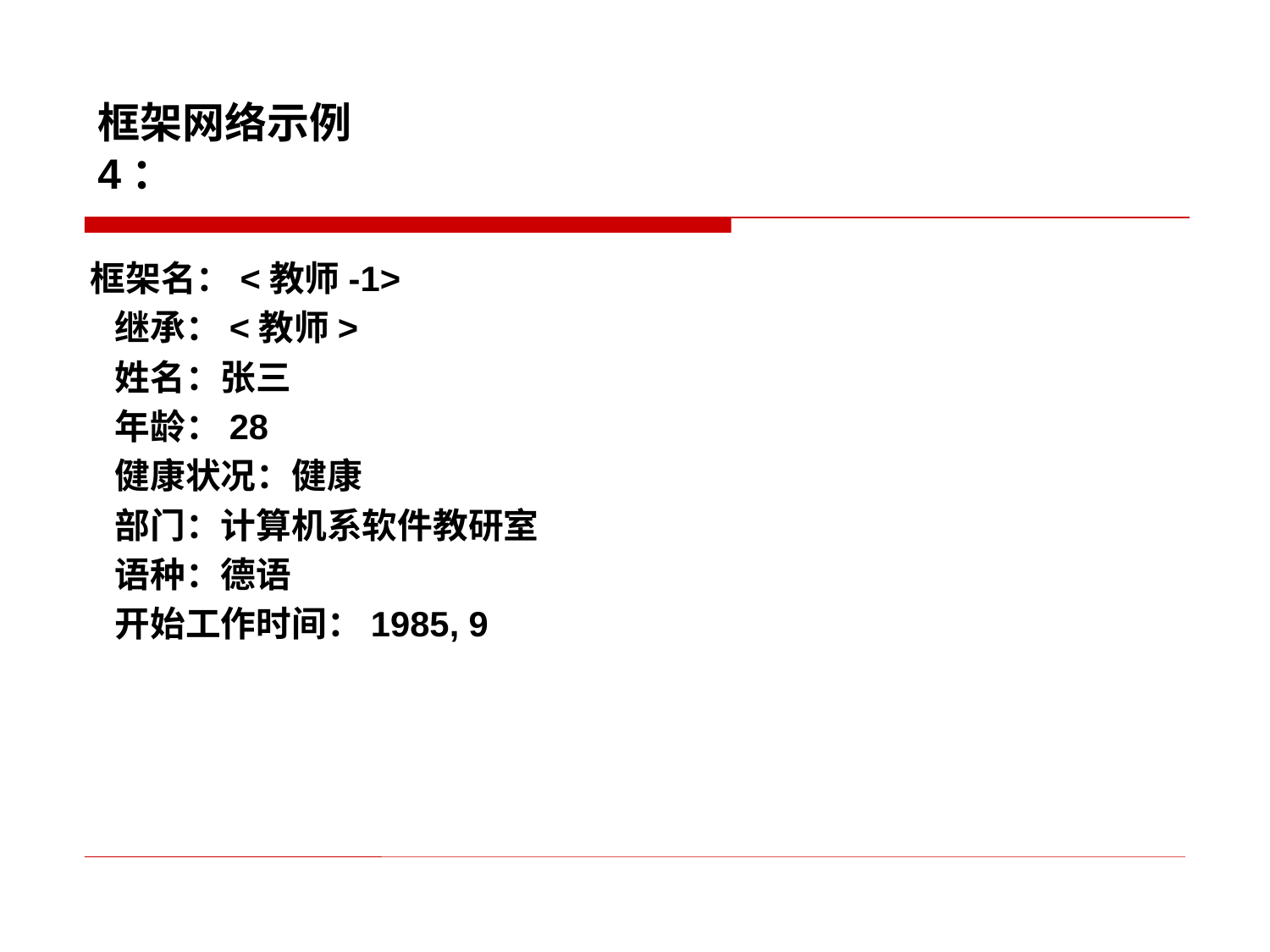

# 框架网络示例4：
框架名：<教师-1>
  继承：<教师>
  姓名：张三
  年龄：28
  健康状况：健康
  部门：计算机系软件教研室
  语种：德语
  开始工作时间：1985, 9